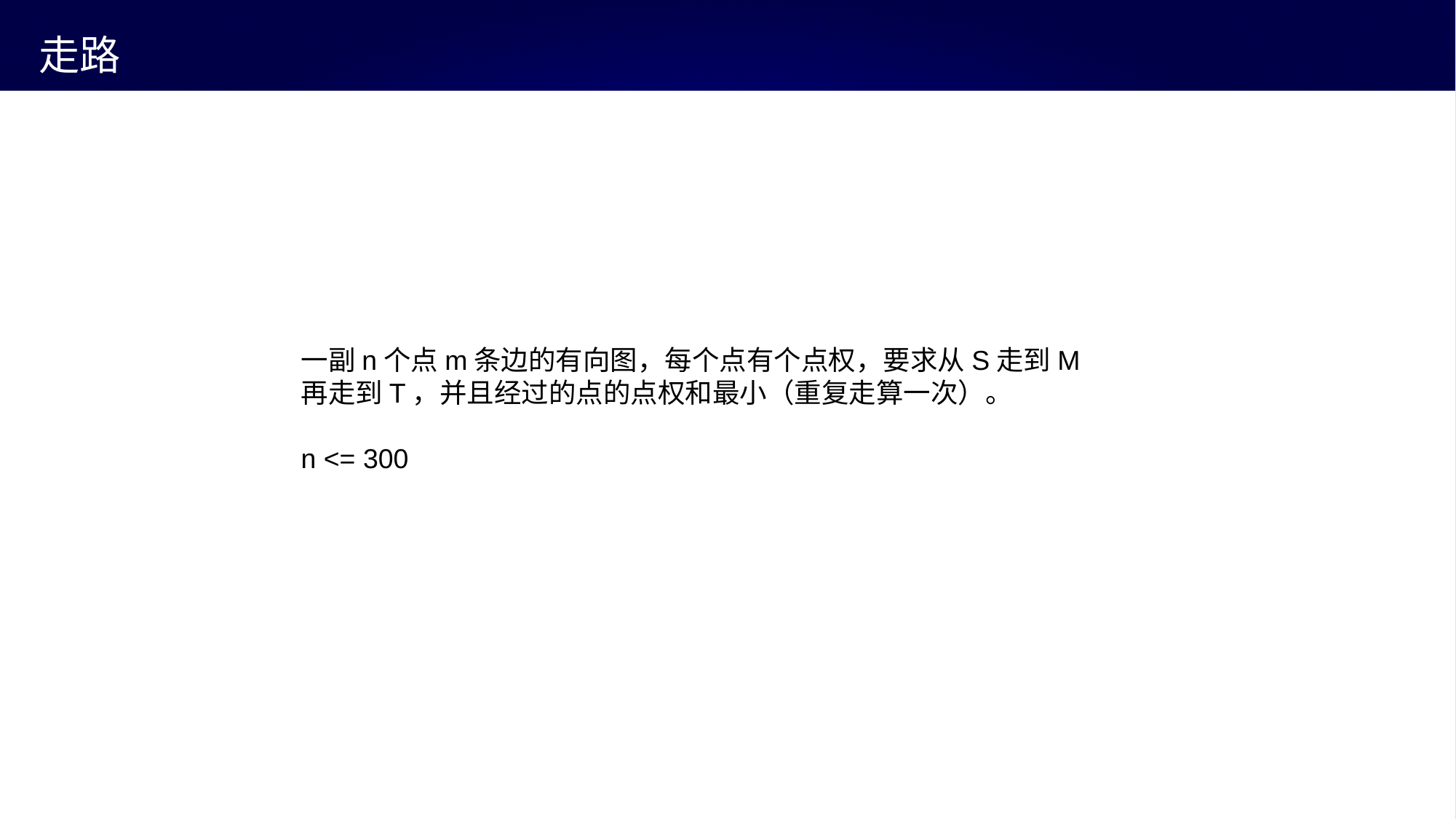

# 走路
一副n个点m条边的有向图，每个点有个点权，要求从S走到M再走到T，并且经过的点的点权和最小（重复走算一次）。

n <= 300